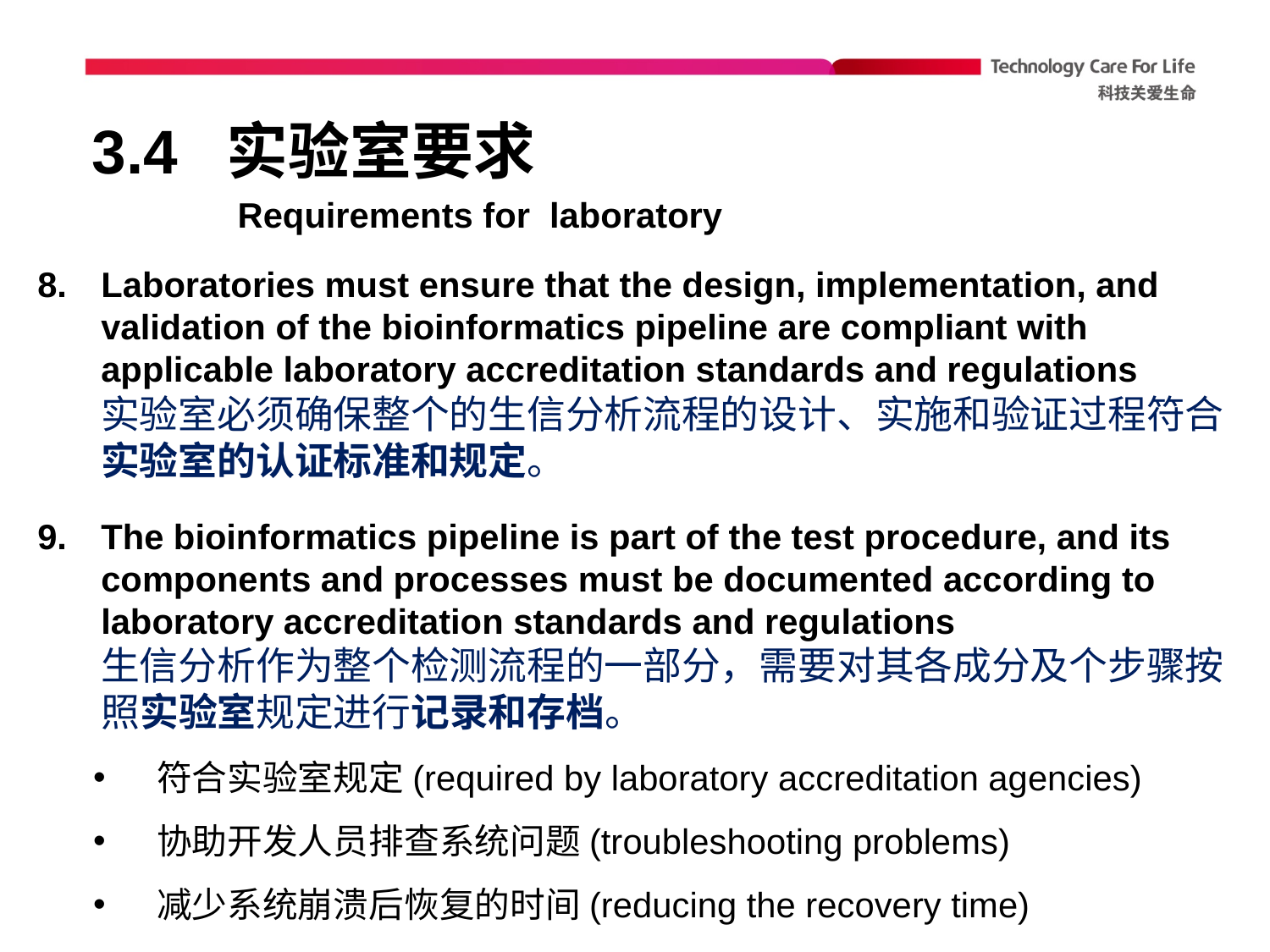

# 3.4  实验室要求
Requirements for  laboratory
Laboratories must ensure that the design, implementation, and validation of the bioinformatics pipeline are compliant with applicable laboratory accreditation standards and regulations
实验室必须确保整个的生信分析流程的设计、实施和验证过程符合实验室的认证标准和规定。
The bioinformatics pipeline is part of the test procedure, and its components and processes must be documented according to laboratory accreditation standards and regulations
生信分析作为整个检测流程的一部分，需要对其各成分及个步骤按照实验室规定进行记录和存档。
符合实验室规定(required by laboratory accreditation agencies)
协助开发人员排查系统问题(troubleshooting problems)
减少系统崩溃后恢复的时间(reducing the recovery time)